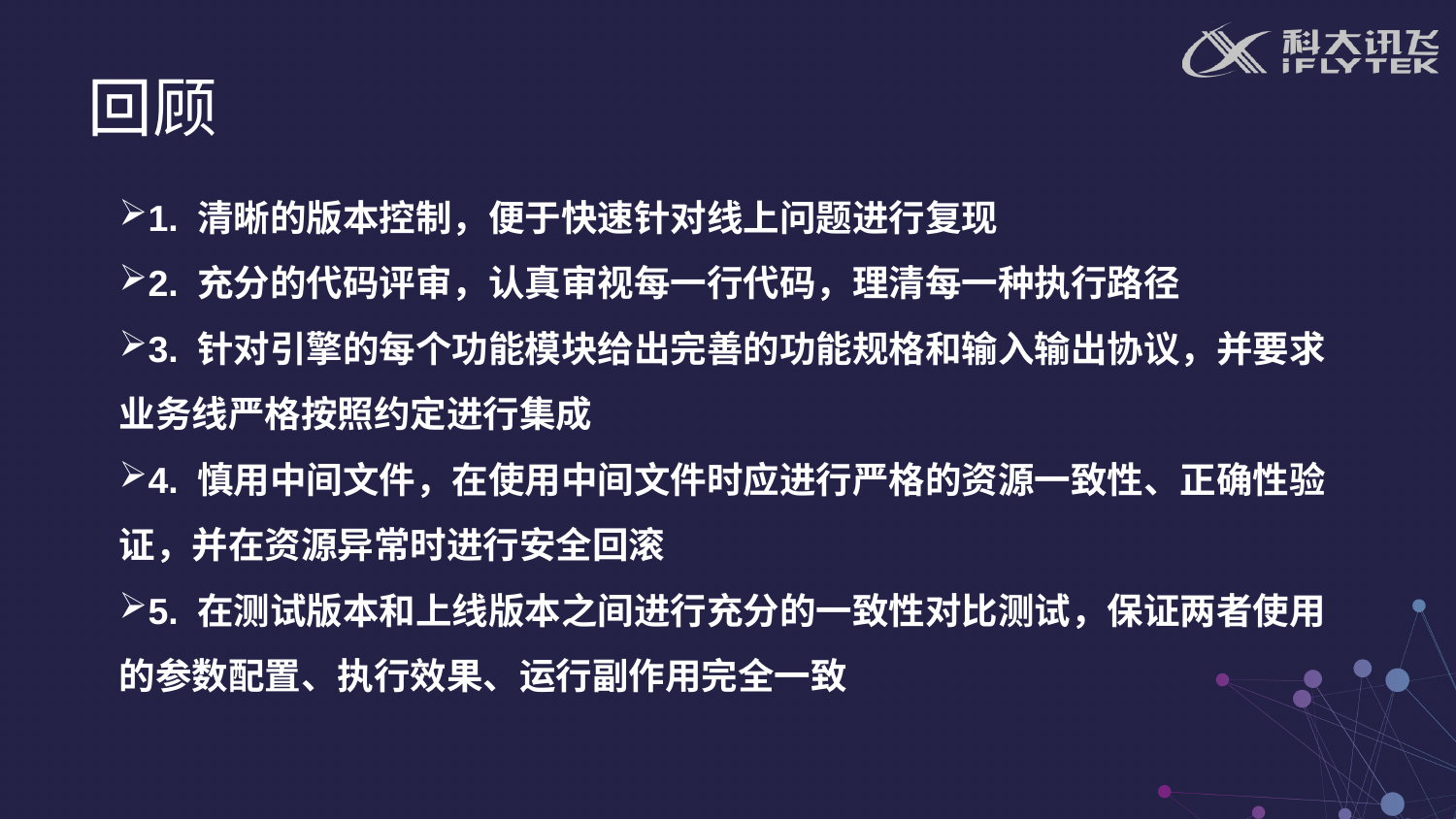

回顾
1. 清晰的版本控制，便于快速针对线上问题进行复现
2. 充分的代码评审，认真审视每一行代码，理清每一种执行路径
3. 针对引擎的每个功能模块给出完善的功能规格和输入输出协议，并要求业务线严格按照约定进行集成
4. 慎用中间文件，在使用中间文件时应进行严格的资源一致性、正确性验证，并在资源异常时进行安全回滚
5. 在测试版本和上线版本之间进行充分的一致性对比测试，保证两者使用的参数配置、执行效果、运行副作用完全一致